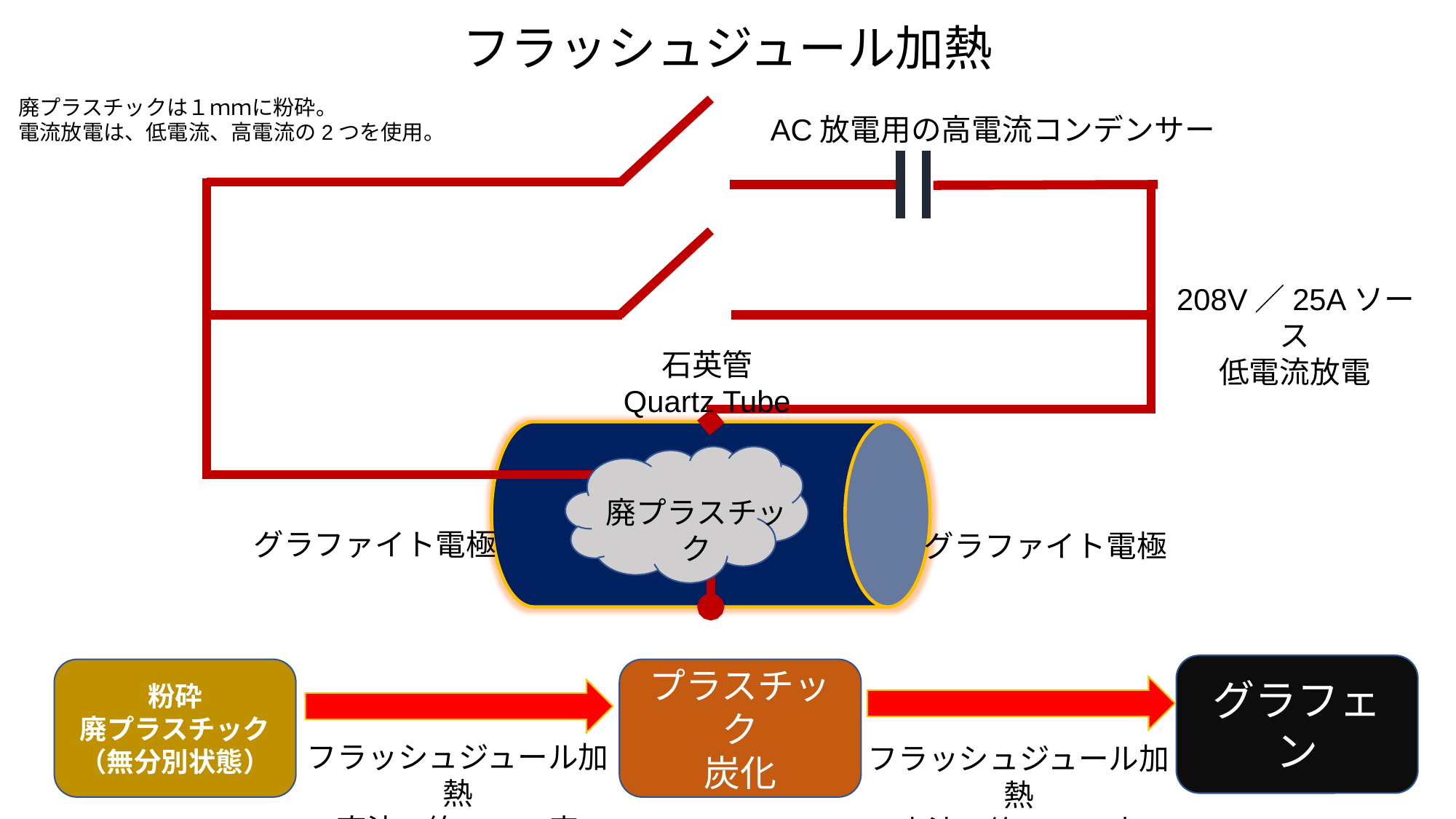

フラッシュジュール加熱
廃プラスチックは１ｍｍに粉砕。
電流放電は、低電流、高電流の2つを使用。
AC放電用の高電流コンデンサー

208V／25Aソース
低電流放電

石英管
Quartz Tube

廃プラスチック
グラファイト電極
グラファイト電極
グラフェン
粉砕
廃プラスチック
（無分別状態）
プラスチック
炭化

フラッシュジュール加熱
直流　約2,000度
フラッシュジュール加熱
交流　約2,700度